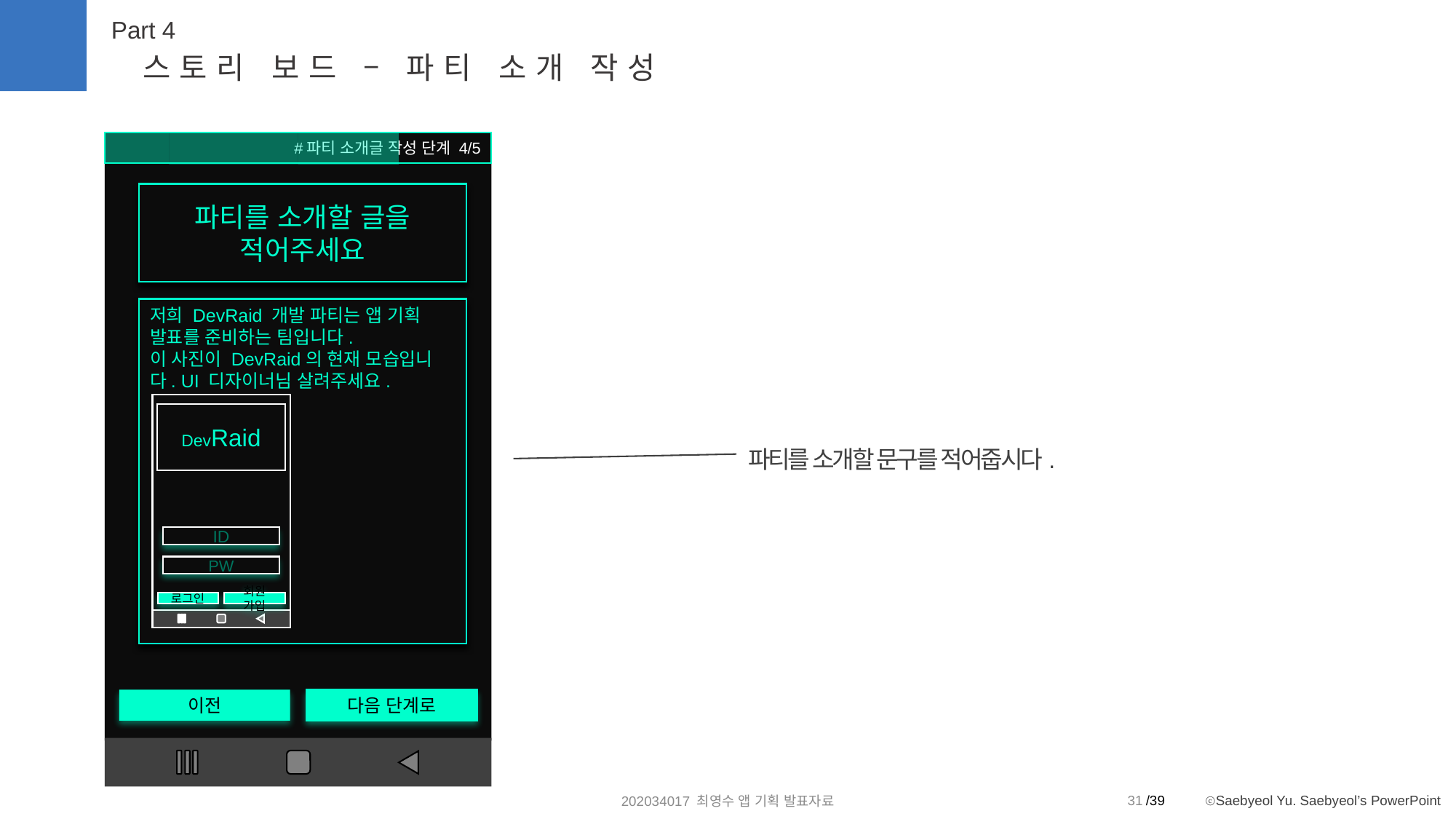

Part 4
스토리 보드 – 파티 소개 작성

이전

#파티 소개글 작성 단계 4/5

파티를 소개할 글을
적어주세요
저희 DevRaid 개발 파티는 앱 기획 발표를 준비하는 팀입니다.
이 사진이 DevRaid의 현재 모습입니다. UI 디자이너님 살려주세요.

로그인
회원 가입

DevRaid
ID
PW
파티를 소개할 문구를 적어줍시다.
다음 단계로
31
202034017 최영수 앱 기획 발표자료